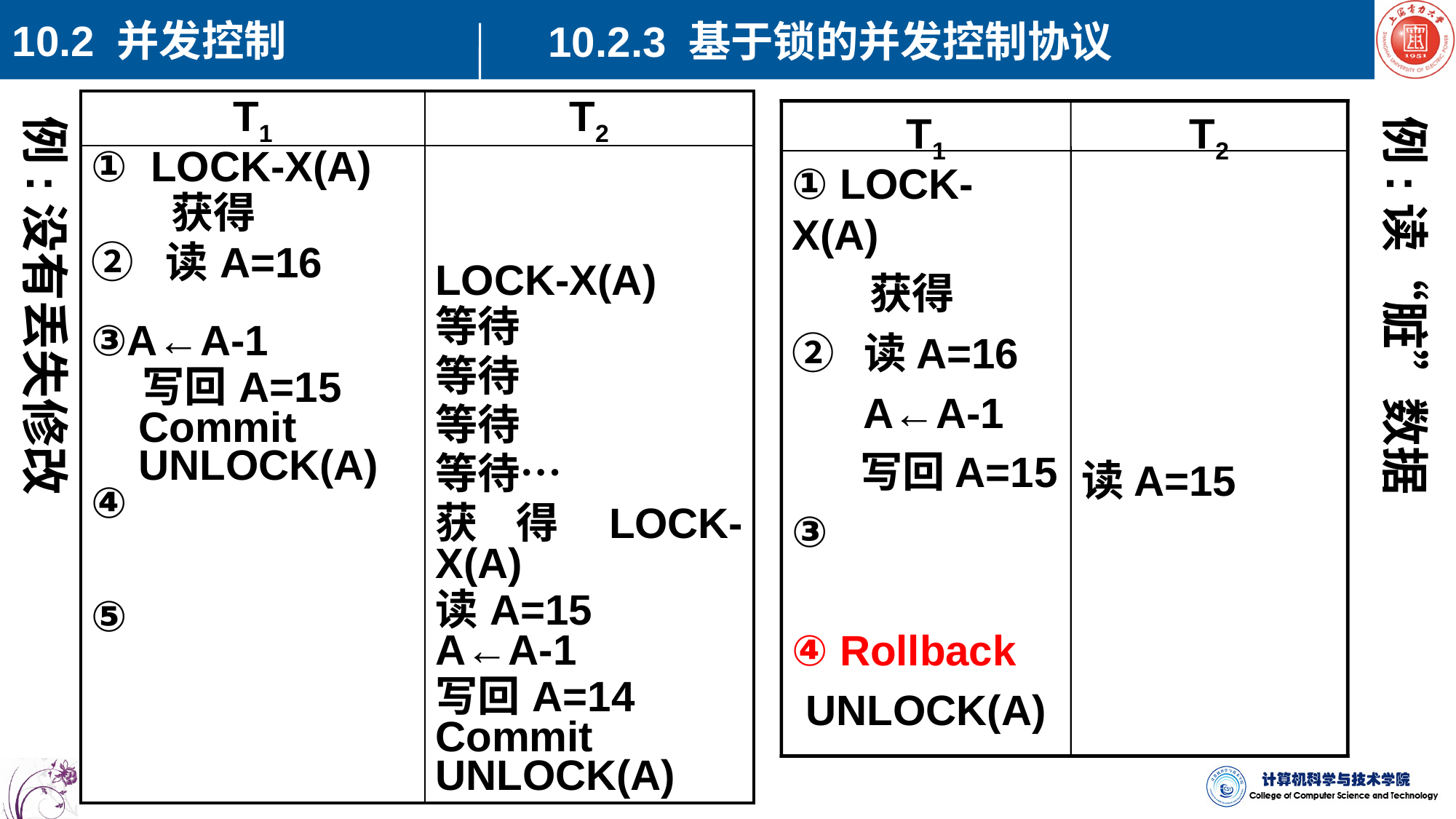

10.2 并发控制
10.2.3 基于锁的并发控制协议
| T1 | T2 |
| --- | --- |
| ①  LOCK-X(A) 获得 ②  读A=16   ③A←A-1 写回A=15 Commit UNLOCK(A) ④     ⑤ | LOCK-X(A) 等待 等待 等待 等待… 获得LOCK-X(A) 读A=15 A←A-1 写回A=14 Commit UNLOCK(A) |
T1

T2

① LOCK-X(A)
       获得
②  读A=16
      A←A-1
      写回A=15
③

④ Rollback
UNLOCK(A)

读A=15

例:没有丢失修改
例:读“脏”数据